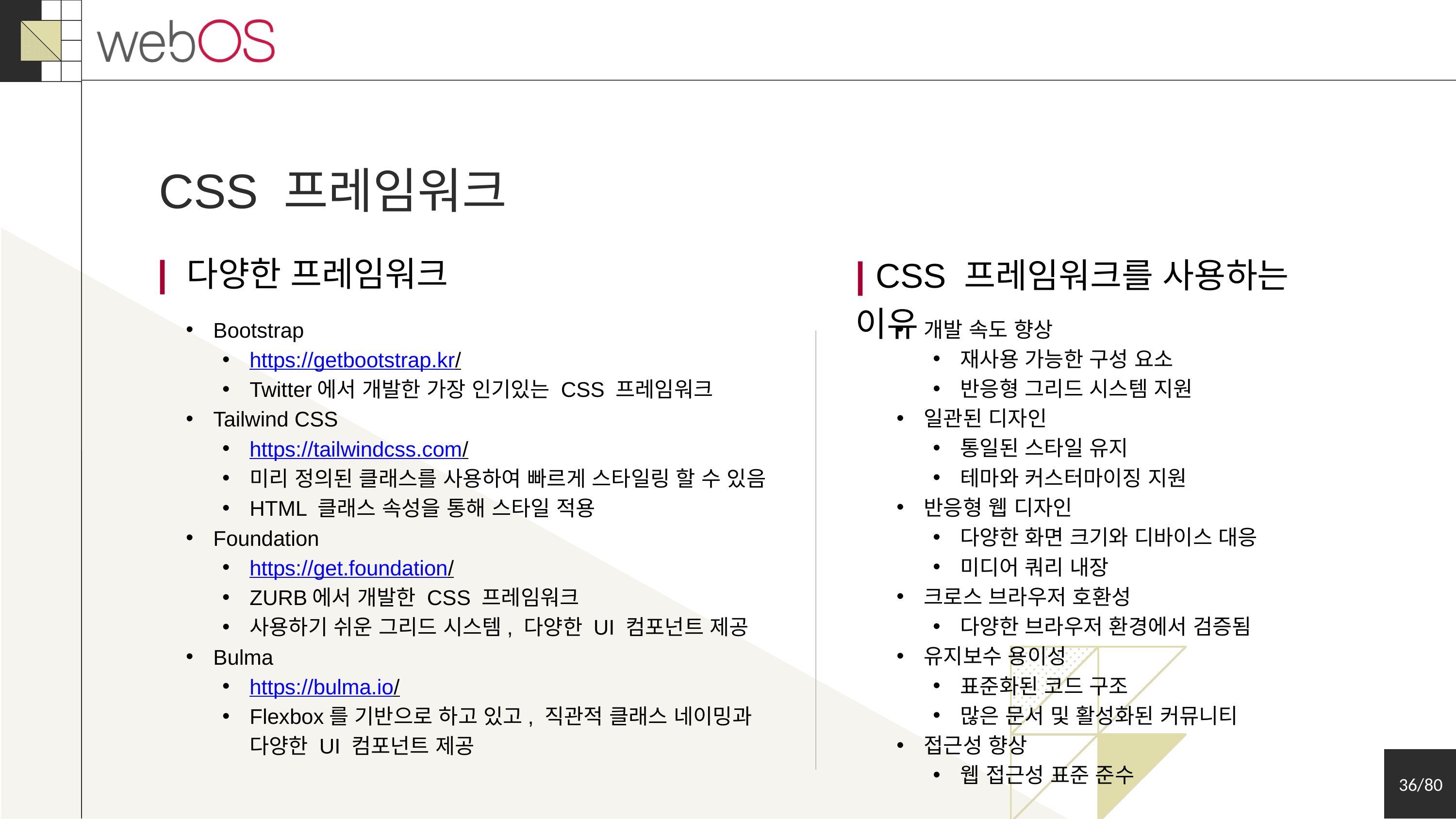

CSS 프레임워크
| 다양한 프레임워크
| CSS 프레임워크를 사용하는 이유
개발 속도 향상
재사용 가능한 구성 요소
반응형 그리드 시스템 지원
일관된 디자인
통일된 스타일 유지
테마와 커스터마이징 지원
반응형 웹 디자인
다양한 화면 크기와 디바이스 대응
미디어 쿼리 내장
크로스 브라우저 호환성
다양한 브라우저 환경에서 검증됨
유지보수 용이성
표준화된 코드 구조
많은 문서 및 활성화된 커뮤니티
접근성 향상
웹 접근성 표준 준수
Bootstrap
https://getbootstrap.kr/
Twitter에서 개발한 가장 인기있는 CSS 프레임워크
Tailwind CSS
https://tailwindcss.com/
미리 정의된 클래스를 사용하여 빠르게 스타일링 할 수 있음
HTML 클래스 속성을 통해 스타일 적용
Foundation
https://get.foundation/
ZURB에서 개발한 CSS 프레임워크
사용하기 쉬운 그리드 시스템, 다양한 UI 컴포넌트 제공
Bulma
https://bulma.io/
Flexbox를 기반으로 하고 있고, 직관적 클래스 네이밍과 다양한 UI 컴포넌트 제공

36/80